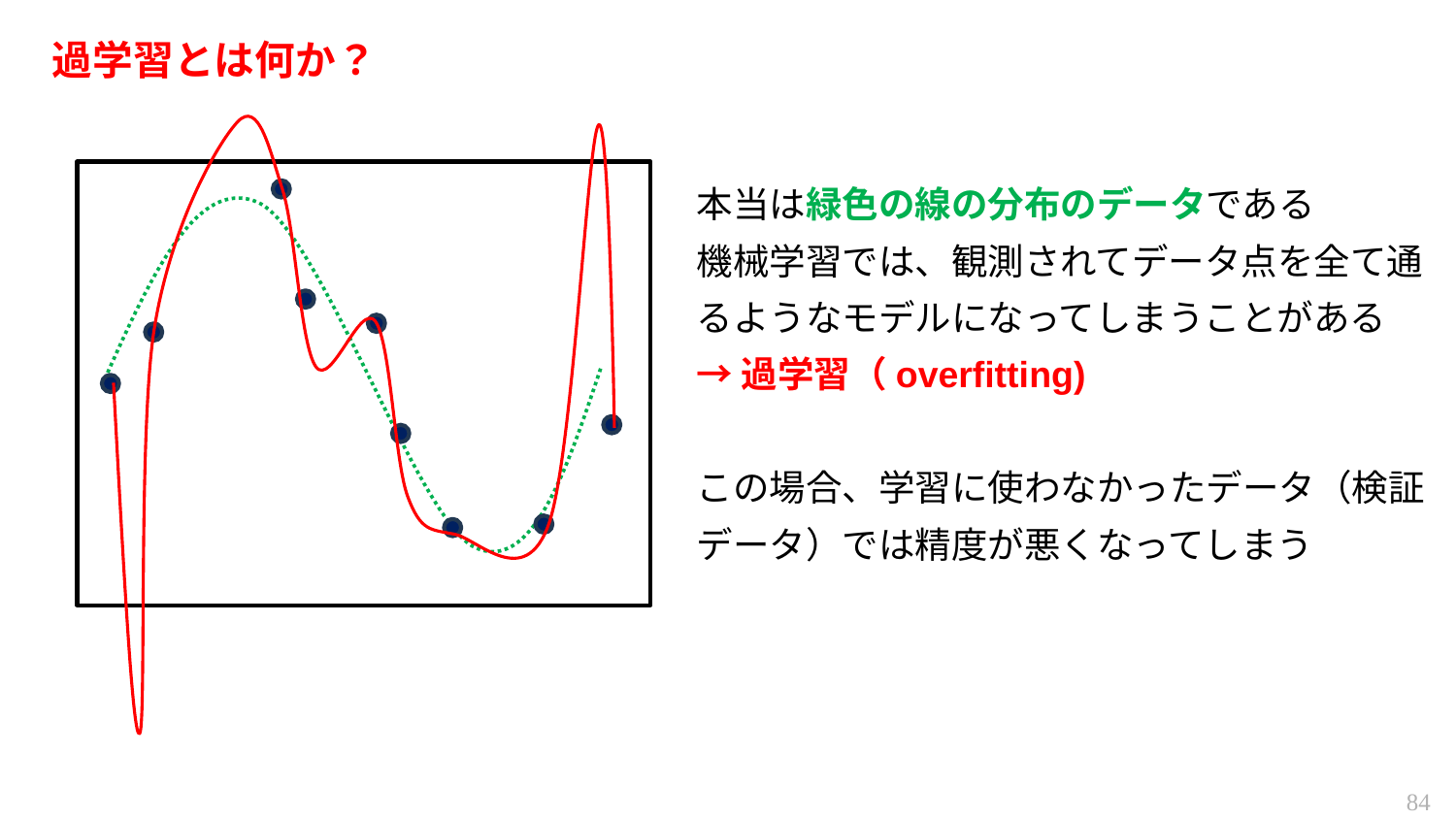

過学習とは何か？

本当は緑色の線の分布のデータである
機械学習では、観測されてデータ点を全て通るようなモデルになってしまうことがある
→過学習（overfitting)

この場合、学習に使わなかったデータ（検証データ）では精度が悪くなってしまう

84